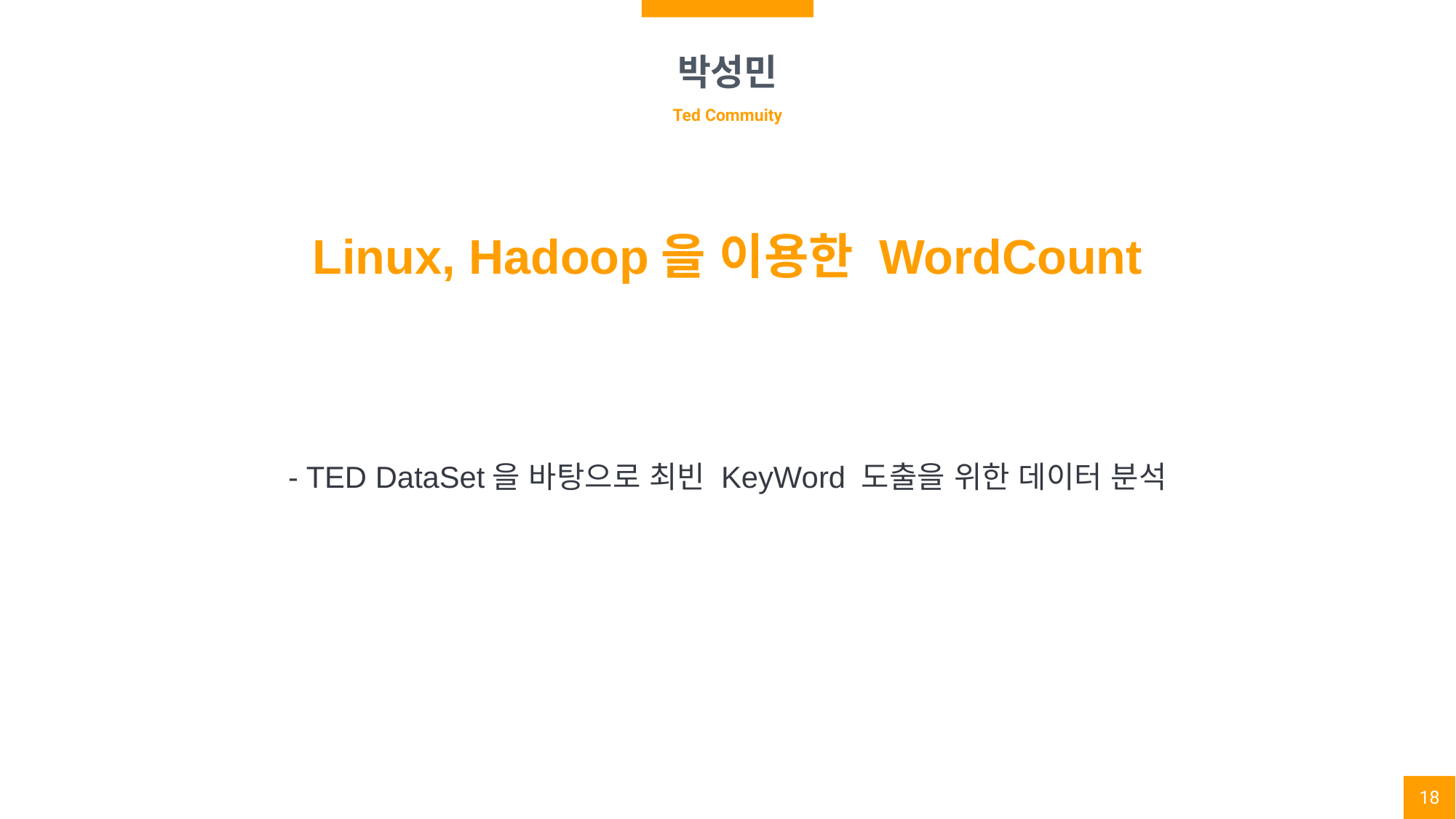

박성민
Ted Commuity
Linux, Hadoop을 이용한 WordCount
- TED DataSet을 바탕으로 최빈 KeyWord 도출을 위한 데이터 분석
18